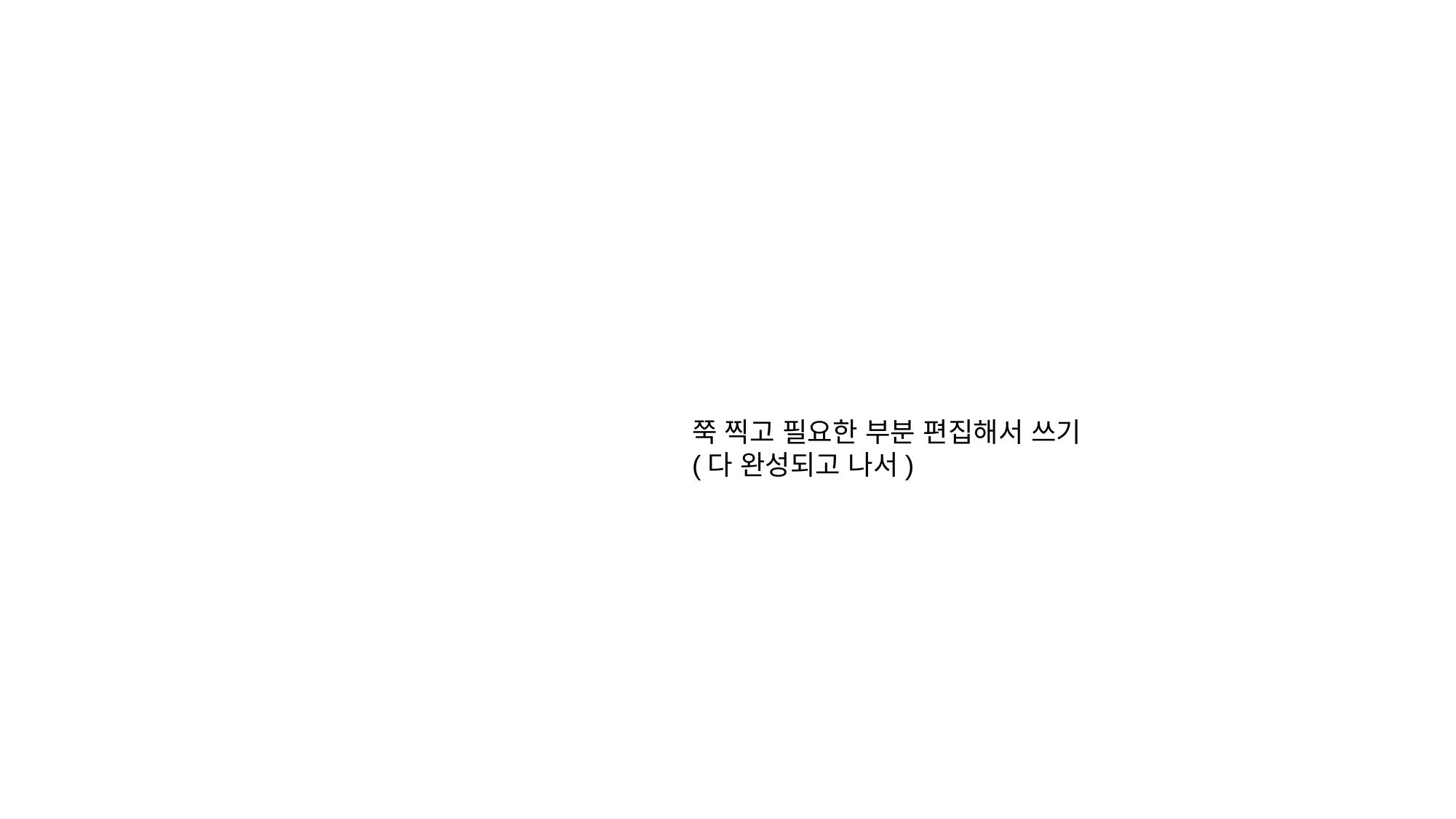

쭉 찍고 필요한 부분 편집해서 쓰기
(다 완성되고 나서)